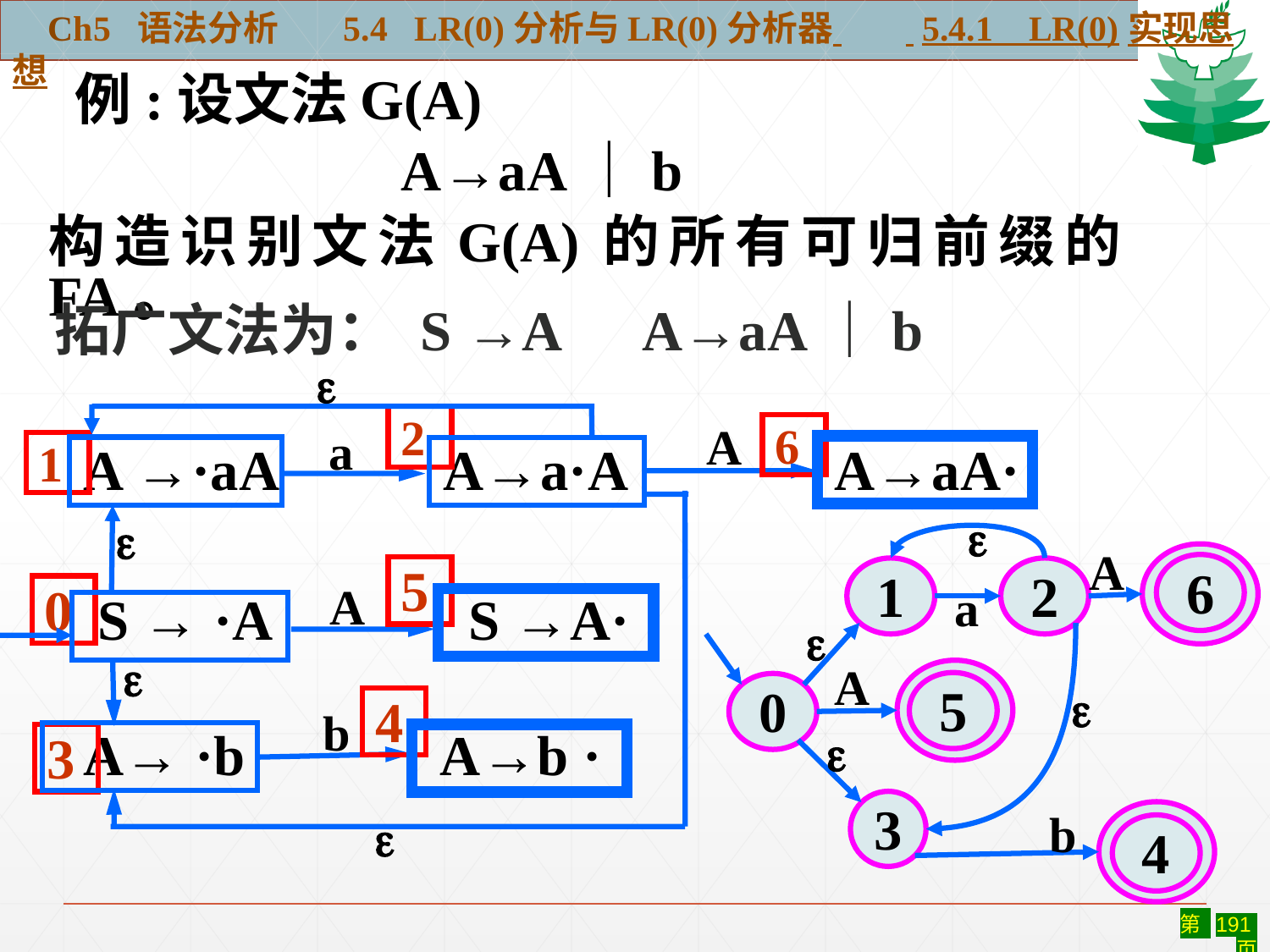

Ch5  语法分析       5.4   LR(0)分析与LR(0)分析器          5.4.1    LR(0)实现思想
 例:设文法G(A)
　　　　　　A→aA｜b
构造识别文法G(A)的所有可归前缀的FA。
拓广文法为： S →A      A→aA｜b
ε

ε

2
6
1
5
0
4
3
A
a

A →·aA            A→a·A               A→aA·

 S → ·A              S →A·

A→ ·b              A→b ·

ε
ε

ε
A

6
1
2
a
ε
A

5
0
ε
ε
3

4
b
A

b